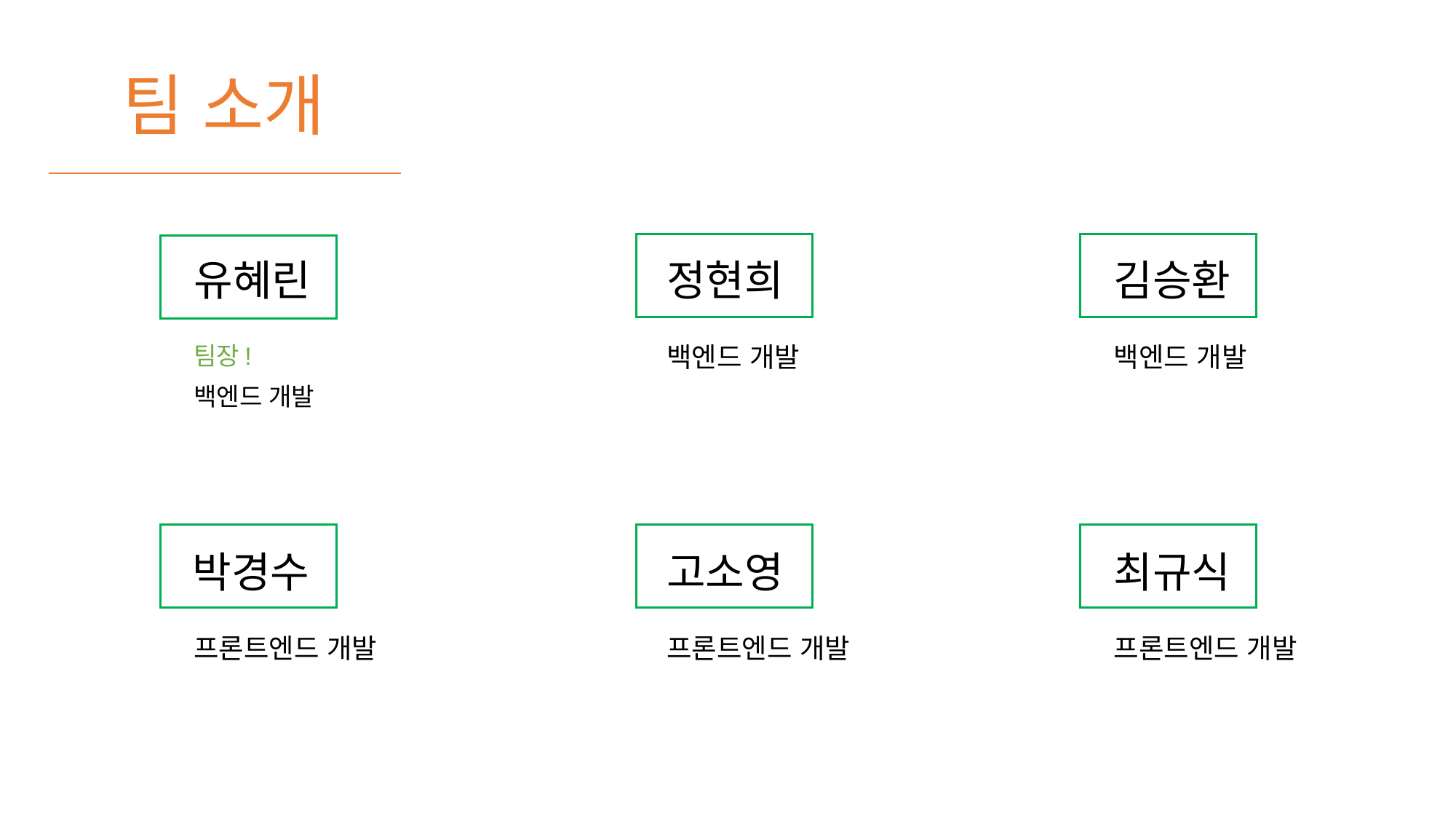

# 팀 소개

정현희
김승환
유혜린
팀장!
백엔드 개발
백엔드 개발
백엔드 개발

고소영
최규식
박경수
프론트엔드 개발
프론트엔드 개발
프론트엔드 개발